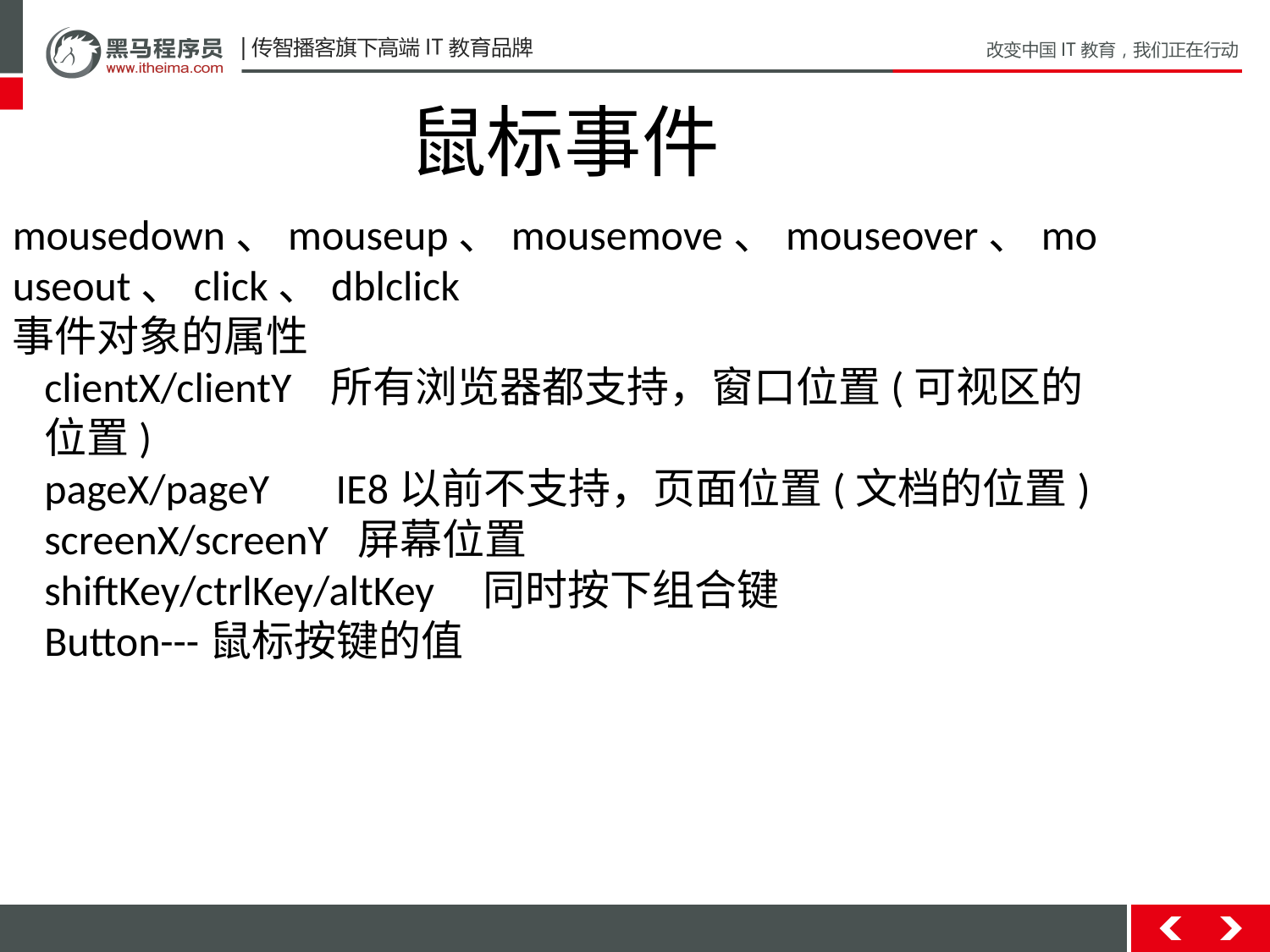

鼠标事件
mousedown、mouseup、mousemove、mouseover、mouseout、click、dblclick
事件对象的属性
clientX/clientY   所有浏览器都支持，窗口位置(可视区的位置)
pageX/pageY       IE8以前不支持，页面位置(文档的位置)
screenX/screenY  屏幕位置
shiftKey/ctrlKey/altKey    同时按下组合键
Button---鼠标按键的值